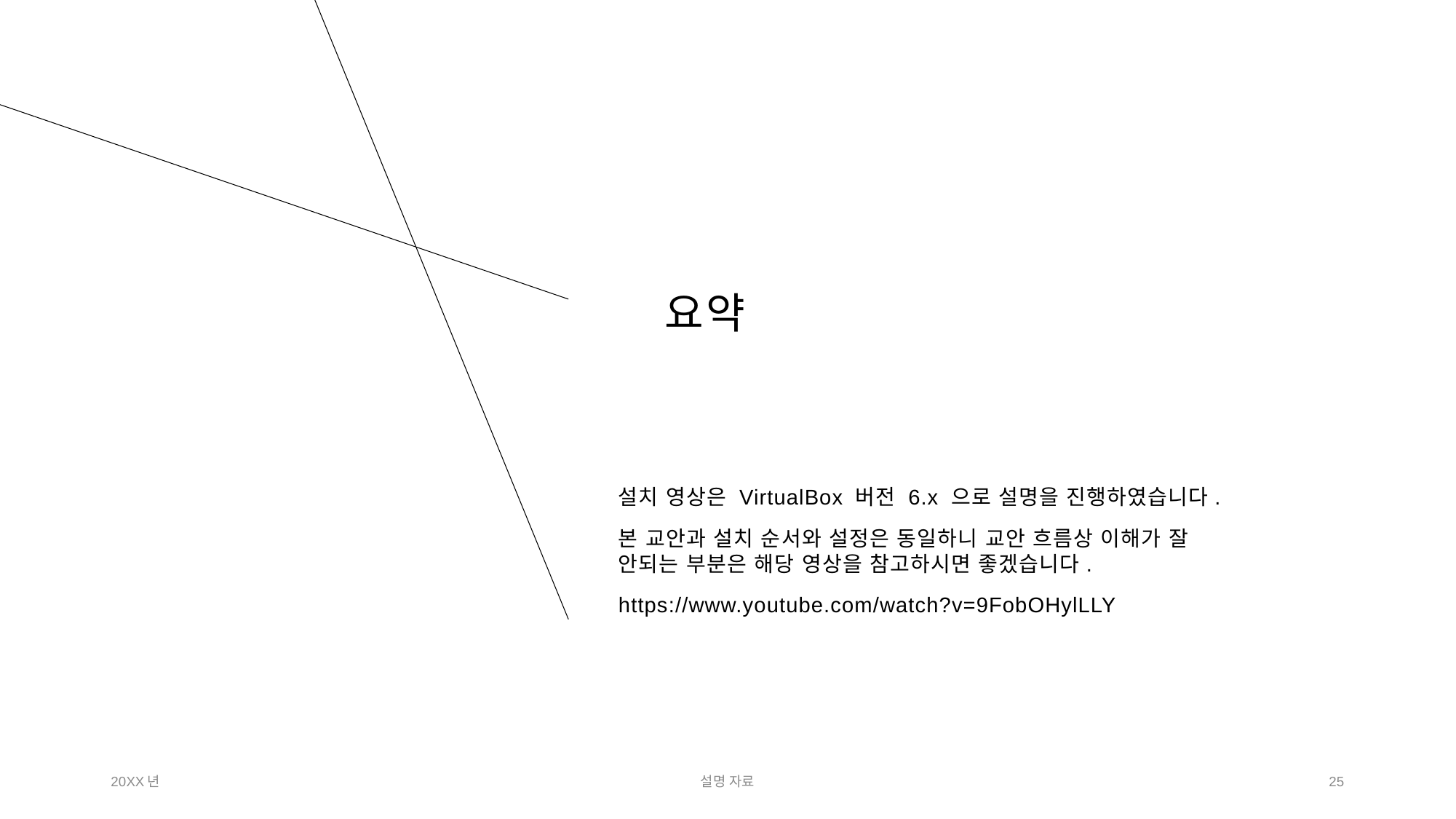

# 요약
설치 영상은 VirtualBox 버전 6.x 으로 설명을 진행하였습니다.
본 교안과 설치 순서와 설정은 동일하니 교안 흐름상 이해가 잘 안되는 부분은 해당 영상을 참고하시면 좋겠습니다.
https://www.youtube.com/watch?v=9FobOHylLLY
20XX년
설명 자료
25